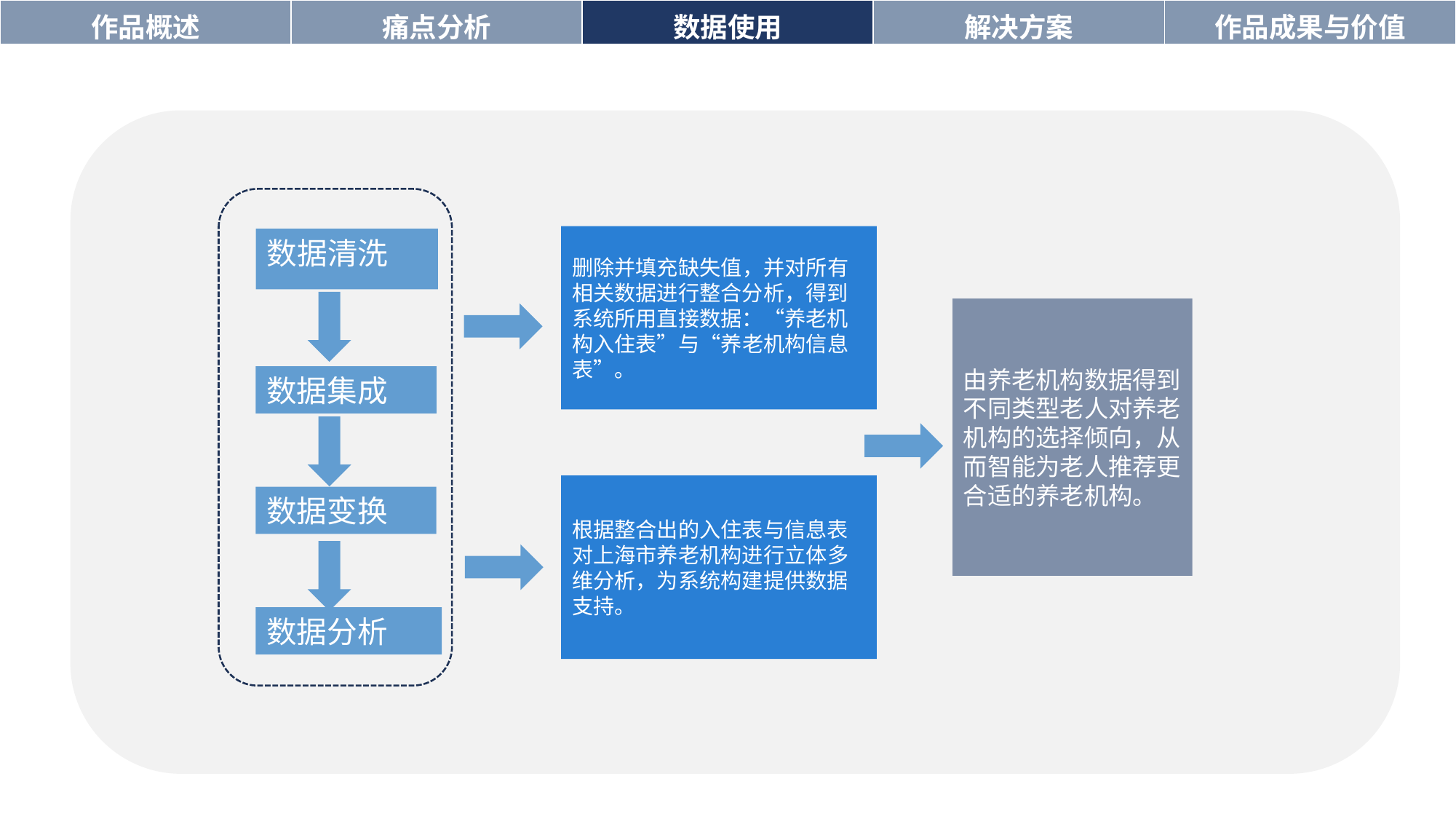

| 作品概述 | 痛点分析 | 数据使用 | 解决方案 | 作品成果与价值 |
| --- | --- | --- | --- | --- |

删除并填充缺失值，并对所有相关数据进行整合分析，得到系统所用直接数据：“养老机构入住表”与“养老机构信息表”。
数据清洗

由养老机构数据得到不同类型老人对养老机构的选择倾向，从而智能为老人推荐更合适的养老机构。
数据集成

根据整合出的入住表与信息表对上海市养老机构进行立体多维分析，为系统构建提供数据支持。
数据变换

数据分析